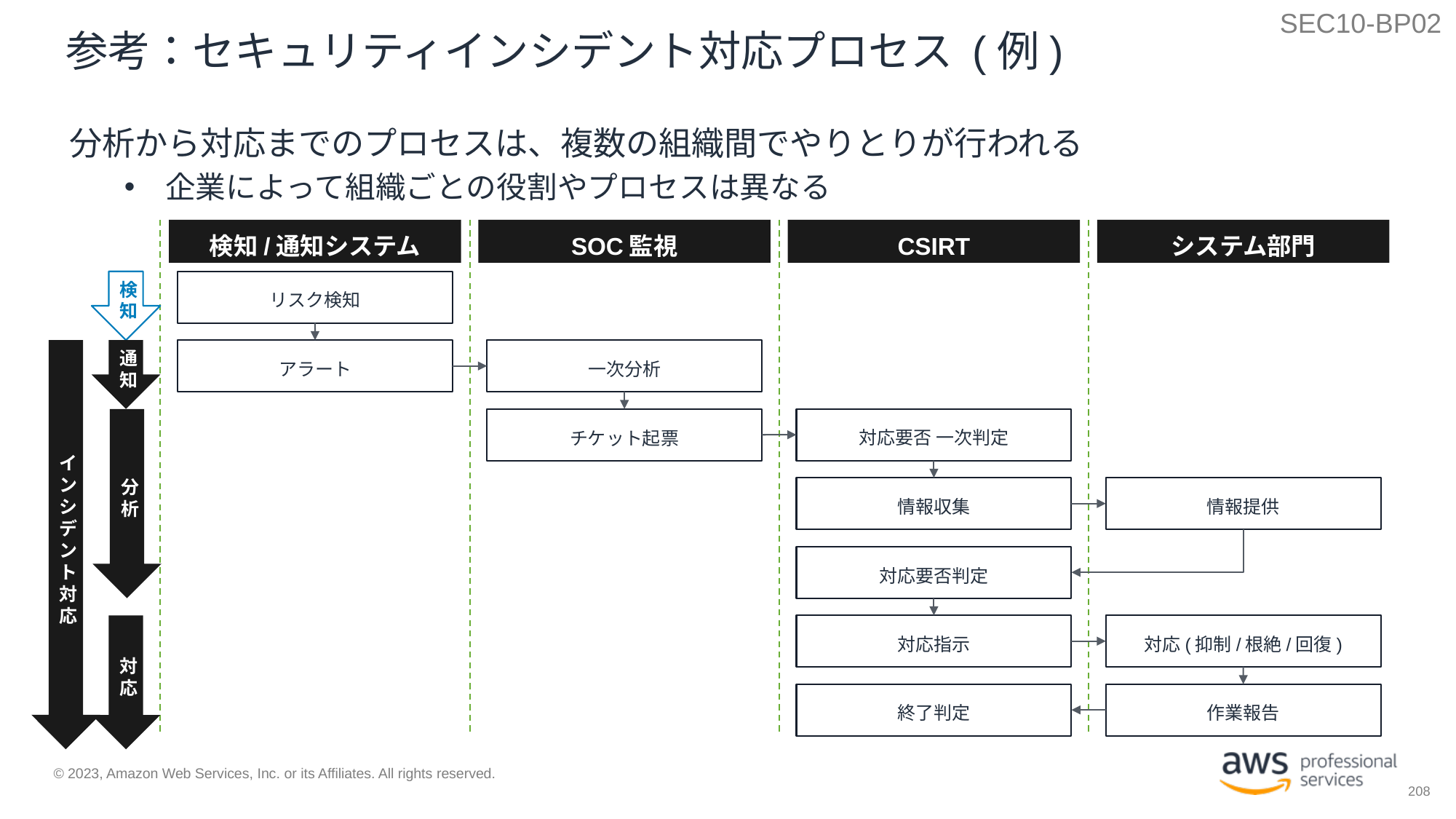

SEC10-BP02
# 参考：セキュリティインシデント対応プロセス (例)
分析から対応までのプロセスは、複数の組織間でやりとりが行われる
企業によって組織ごとの役割やプロセスは異なる
検知/通知システム
SOC監視
CSIRT
システム部門
リスク検知
検知
インシデント対応
アラート
一次分析
通知
対応要否 一次判定
分析
チケット起票
情報提供
情報収集
対応要否判定
対応(抑制/根絶/回復)
対応
対応指示
終了判定
作業報告